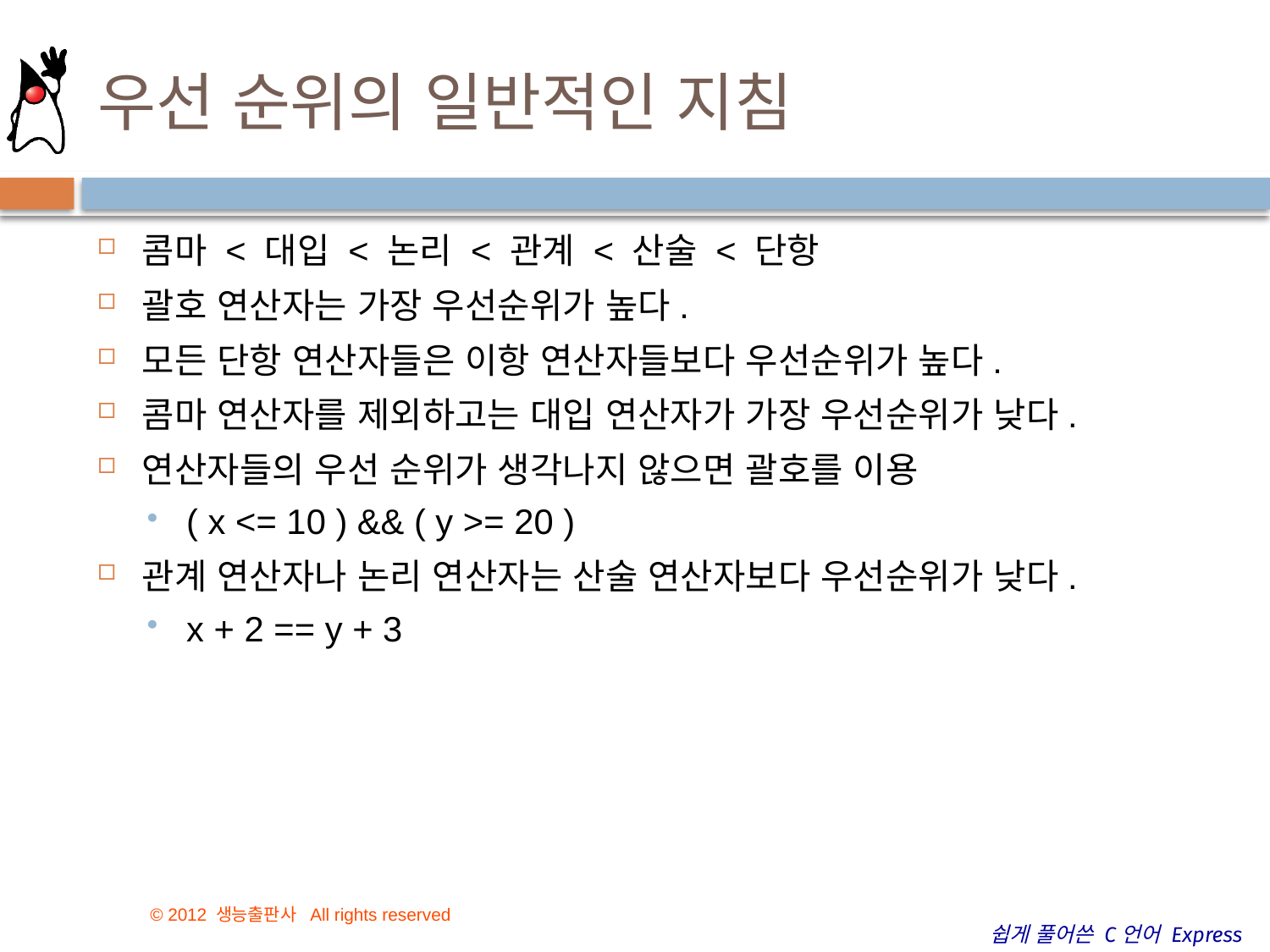

# 우선 순위의 일반적인 지침
콤마 < 대입 < 논리 < 관계 < 산술 < 단항
괄호 연산자는 가장 우선순위가 높다.
모든 단항 연산자들은 이항 연산자들보다 우선순위가 높다.
콤마 연산자를 제외하고는 대입 연산자가 가장 우선순위가 낮다.
연산자들의 우선 순위가 생각나지 않으면 괄호를 이용
( x <= 10 ) && ( y >= 20 )
관계 연산자나 논리 연산자는 산술 연산자보다 우선순위가 낮다.
x + 2 == y + 3